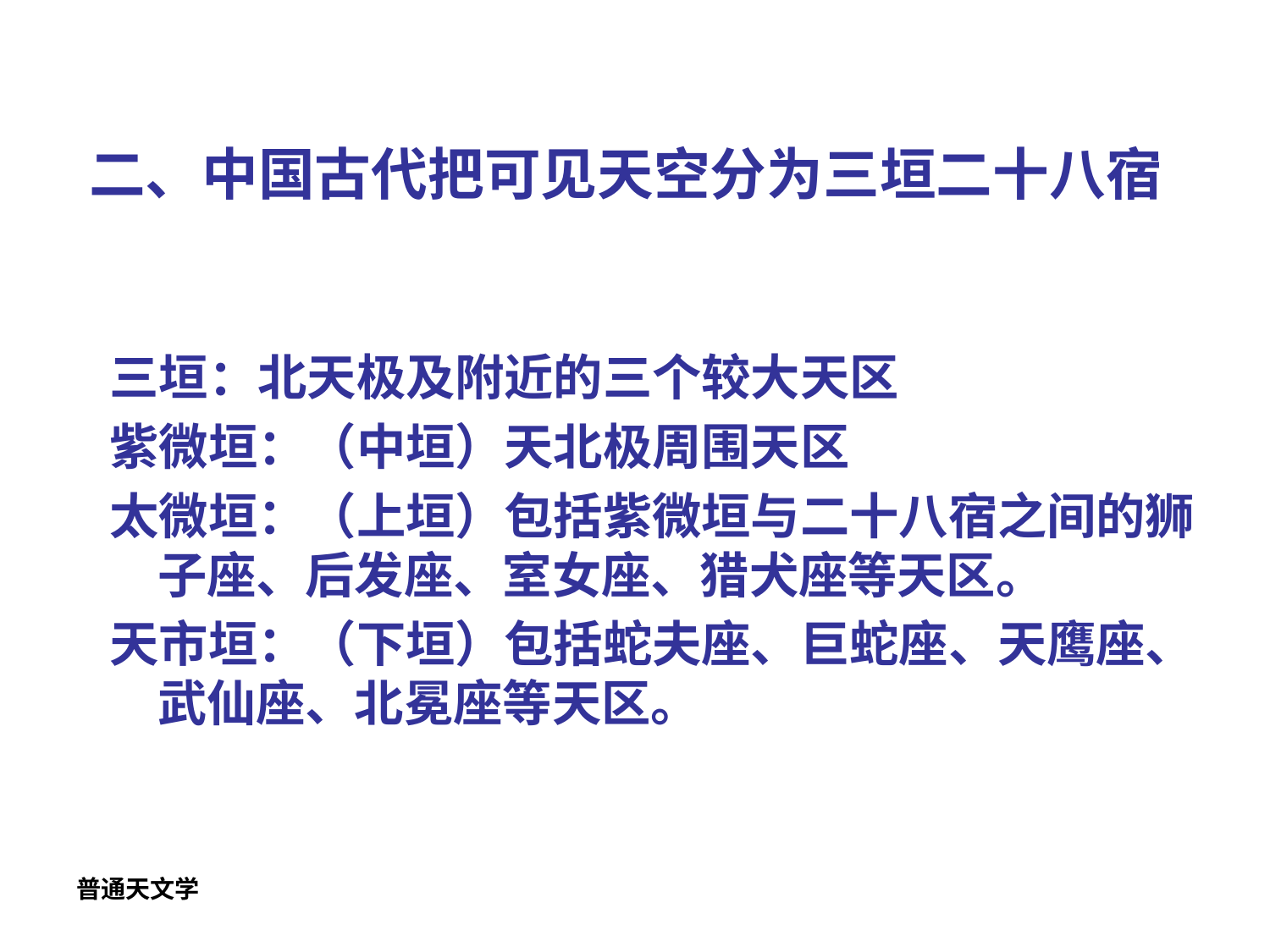

# 二、中国古代把可见天空分为三垣二十八宿
三垣：北天极及附近的三个较大天区
紫微垣：（中垣）天北极周围天区
太微垣：（上垣）包括紫微垣与二十八宿之间的狮子座、后发座、室女座、猎犬座等天区。
天市垣：（下垣）包括蛇夫座、巨蛇座、天鹰座、武仙座、北冕座等天区。
普通天文学